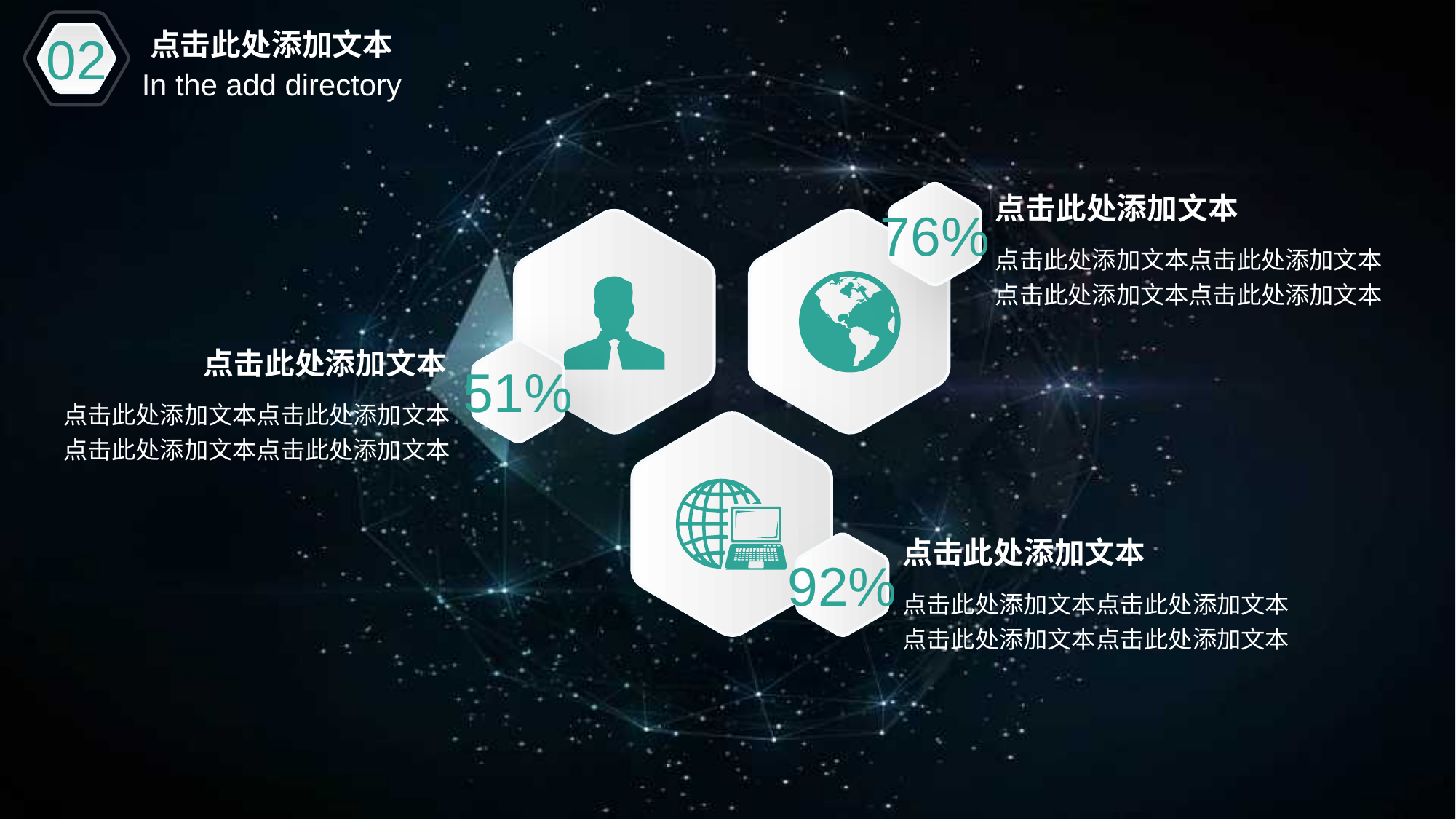

02
点击此处添加文本
In the add directory

76%
点击此处添加文本

点击此处添加文本点击此处添加文本
点击此处添加文本点击此处添加文本
点击此处添加文本

51%
点击此处添加文本点击此处添加文本
点击此处添加文本点击此处添加文本

点击此处添加文本

92%
点击此处添加文本点击此处添加文本
点击此处添加文本点击此处添加文本